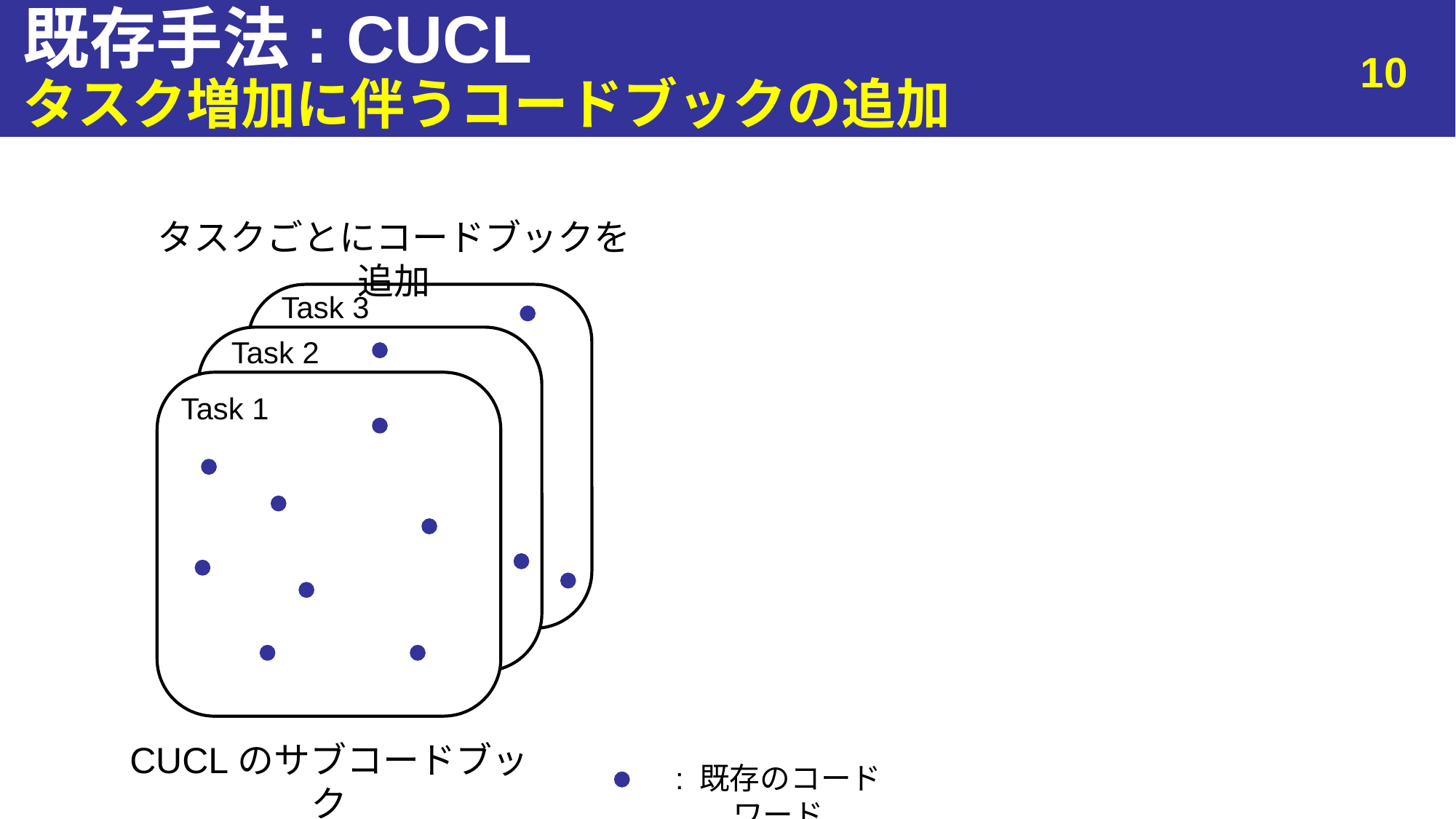

# 既存手法: CUCL
10
タスク増加に伴うコードブックの追加
タスクごとにコードブックを追加
Task 3

Task 2

Task 1

CUCLのサブコードブック
: 既存のコードワード